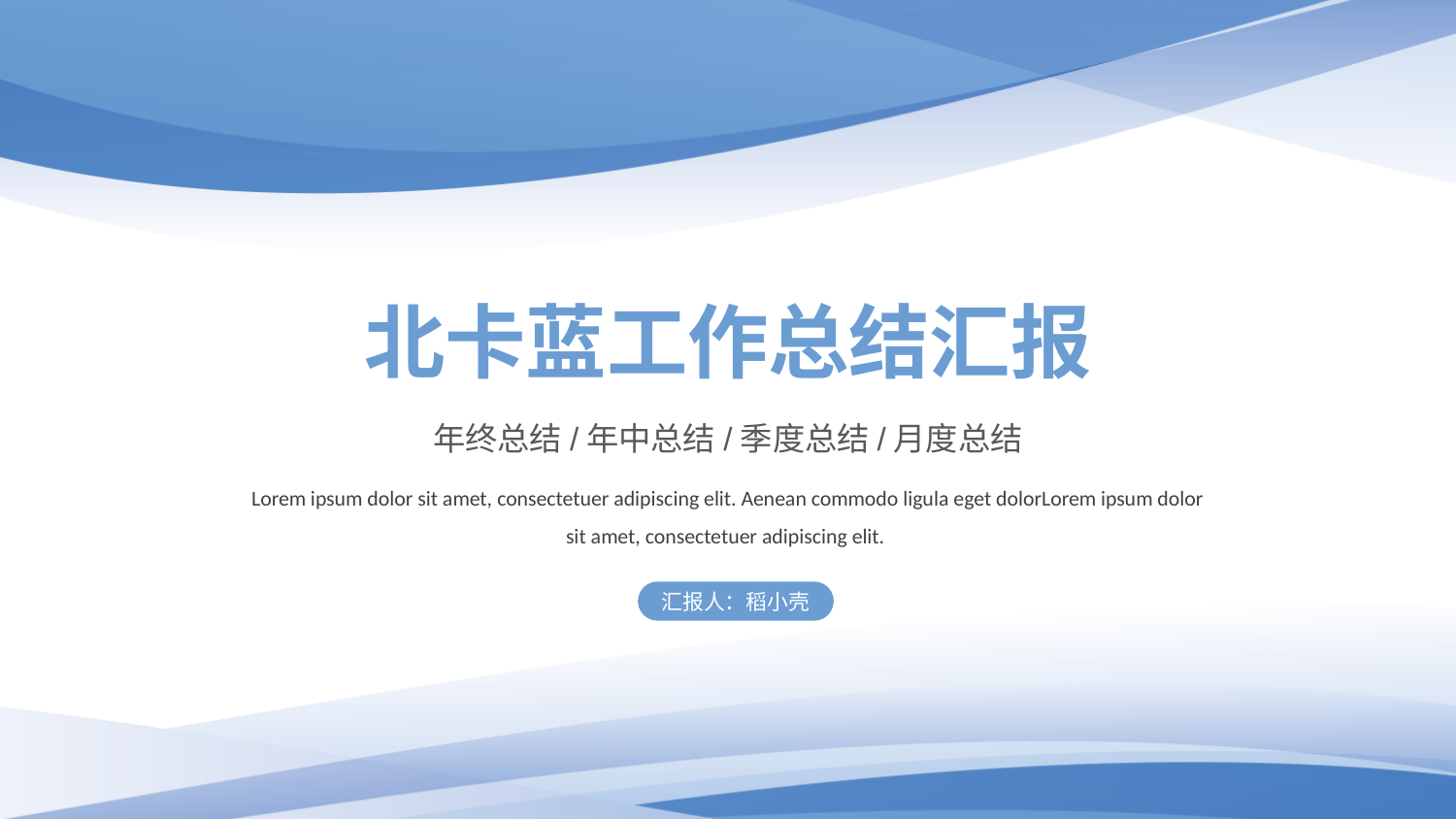

北卡蓝工作总结汇报
年终总结/年中总结/季度总结/月度总结
Lorem ipsum dolor sit amet, consectetuer adipiscing elit. Aenean commodo ligula eget dolorLorem ipsum dolor sit amet, consectetuer adipiscing elit.
汇报人：稻小壳